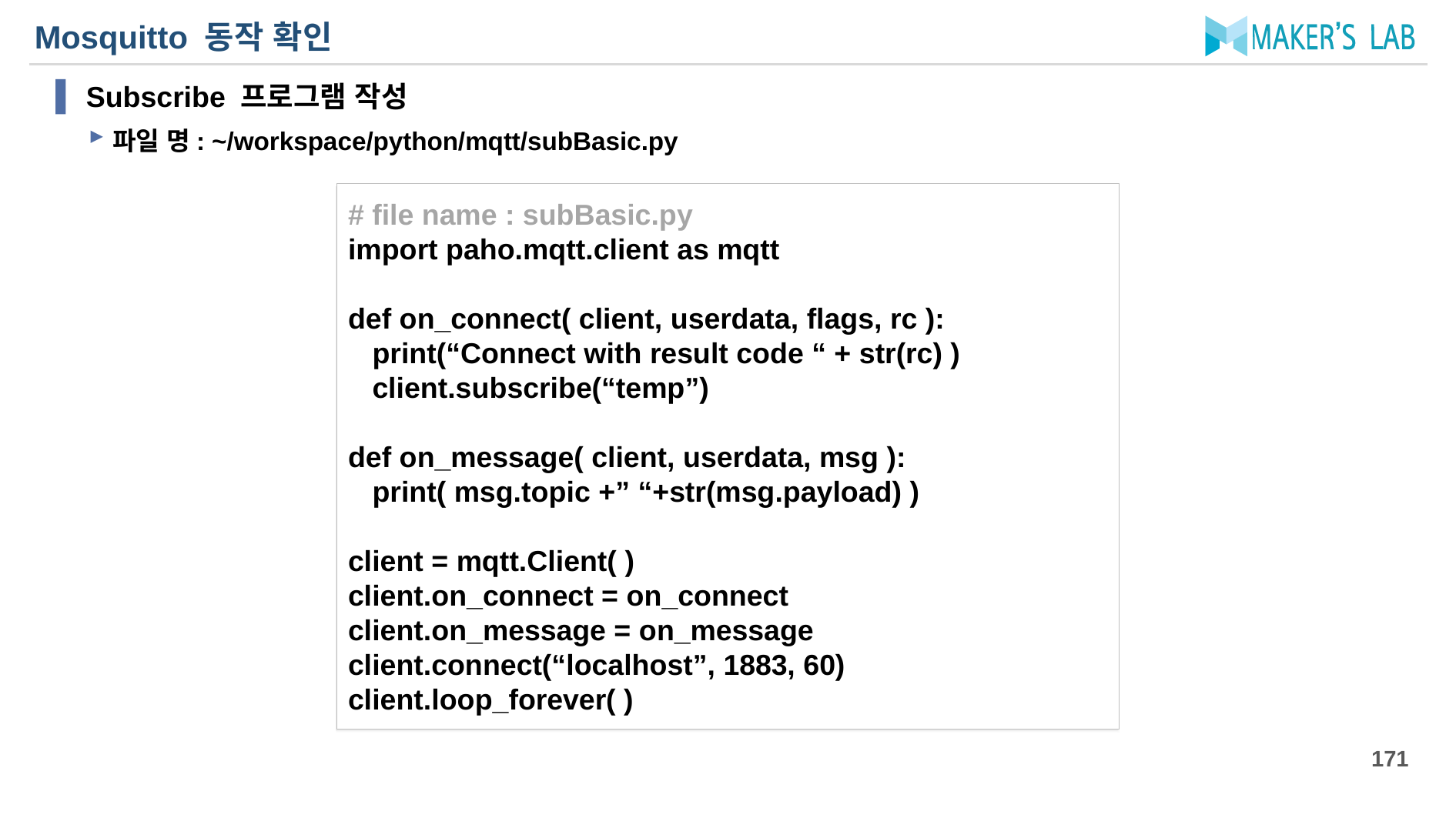

# Mosquitto 동작 확인
Subscribe 프로그램 작성
파일 명: ~/workspace/python/mqtt/subBasic.py

# file name : subBasic.py
import paho.mqtt.client as mqtt

def on_connect( client, userdata, flags, rc ):
   print(“Connect with result code “ + str(rc) )
   client.subscribe(“temp”)

def on_message( client, userdata, msg ):
   print( msg.topic +” “+str(msg.payload) )

client = mqtt.Client( )
client.on_connect = on_connect
client.on_message = on_message
client.connect(“localhost”, 1883, 60)
client.loop_forever( )
171